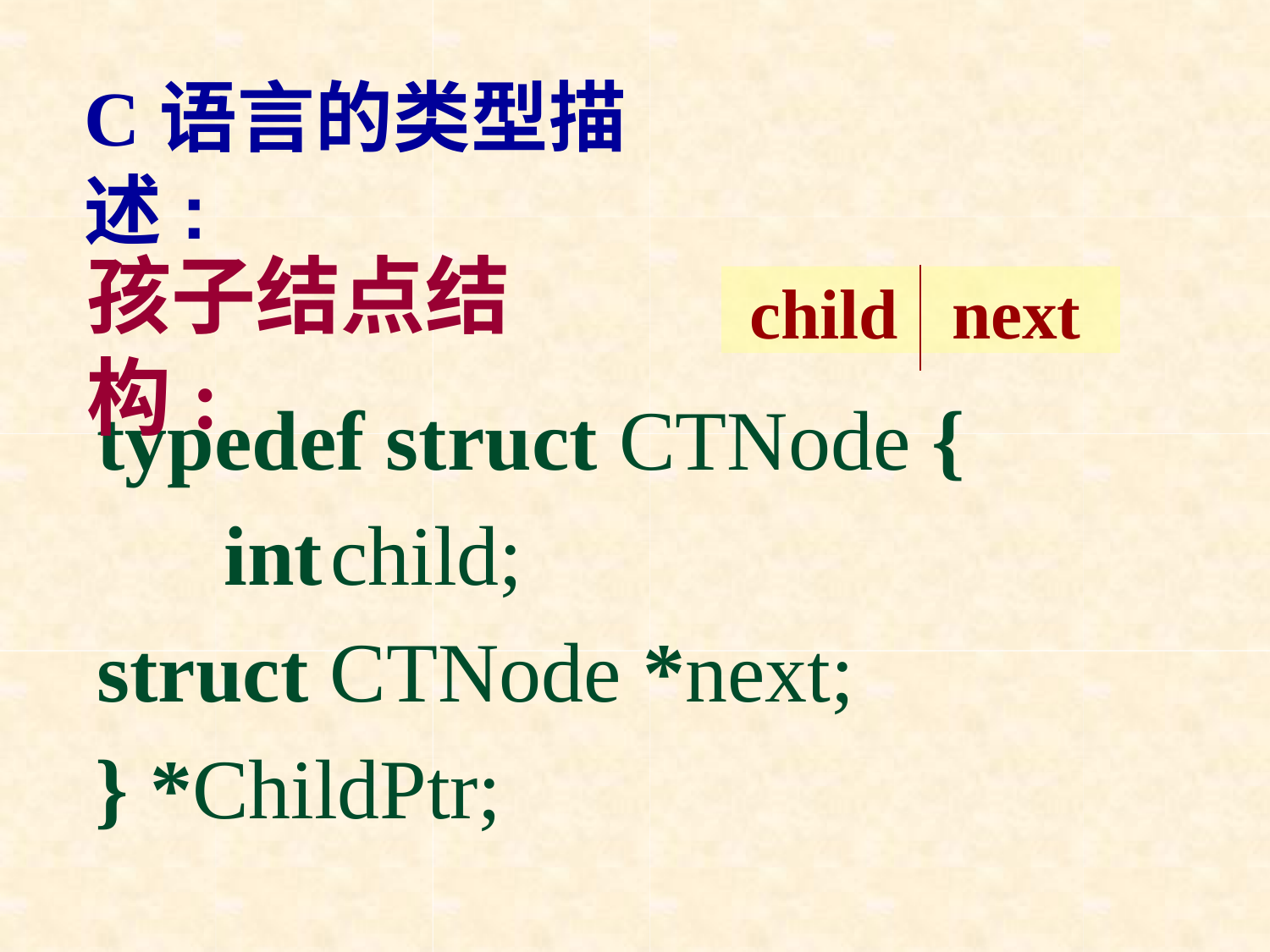

C语言的类型描述:
# 孩子结点结构:

child
next
typedef struct CTNode {  int	child;
struct CTNode *next;
} *ChildPtr;